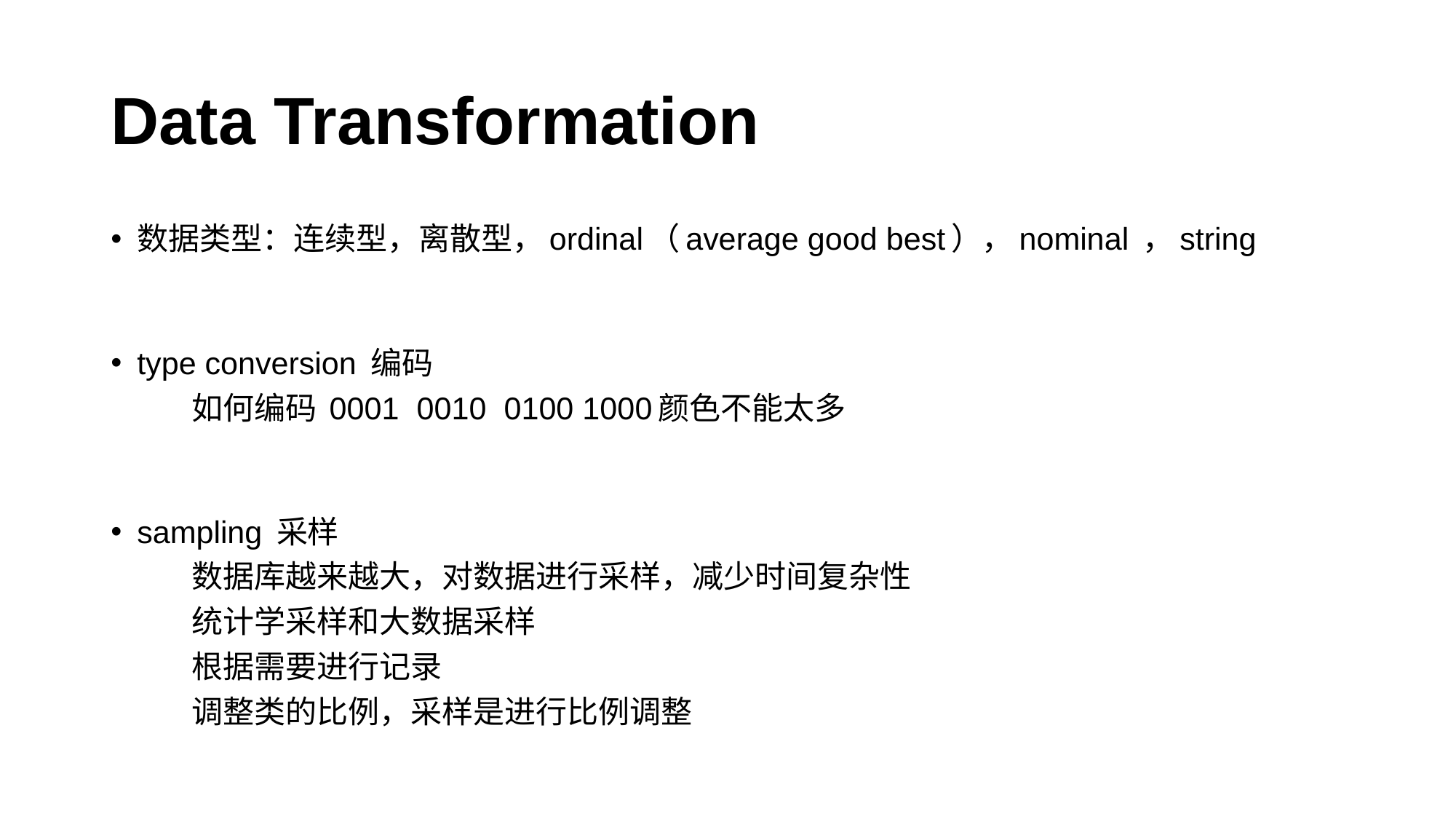

# Data Transformation
数据类型：连续型，离散型，ordinal（average good best），nominal ，string

type conversion 编码
	如何编码 0001  0010  0100 1000颜色不能太多

sampling 采样
	数据库越来越大，对数据进行采样，减少时间复杂性
	统计学采样和大数据采样
	根据需要进行记录
	调整类的比例，采样是进行比例调整